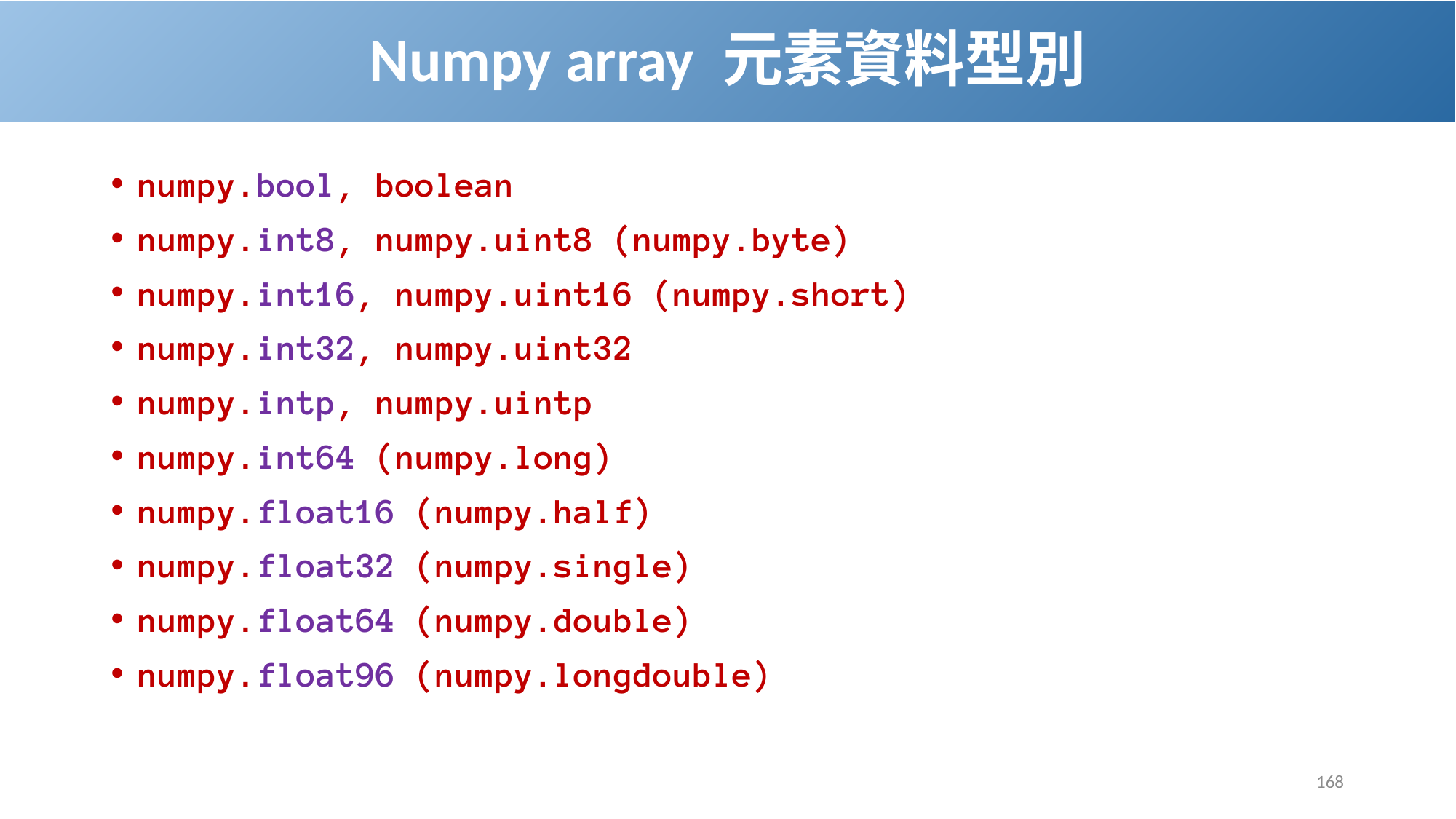

# Numpy array 元素資料型別
numpy.bool, boolean
numpy.int8, numpy.uint8 (numpy.byte)
numpy.int16, numpy.uint16 (numpy.short)
numpy.int32, numpy.uint32
numpy.intp, numpy.uintp
numpy.int64 (numpy.long)
numpy.float16 (numpy.half)
numpy.float32 (numpy.single)
numpy.float64 (numpy.double)
numpy.float96 (numpy.longdouble)

168